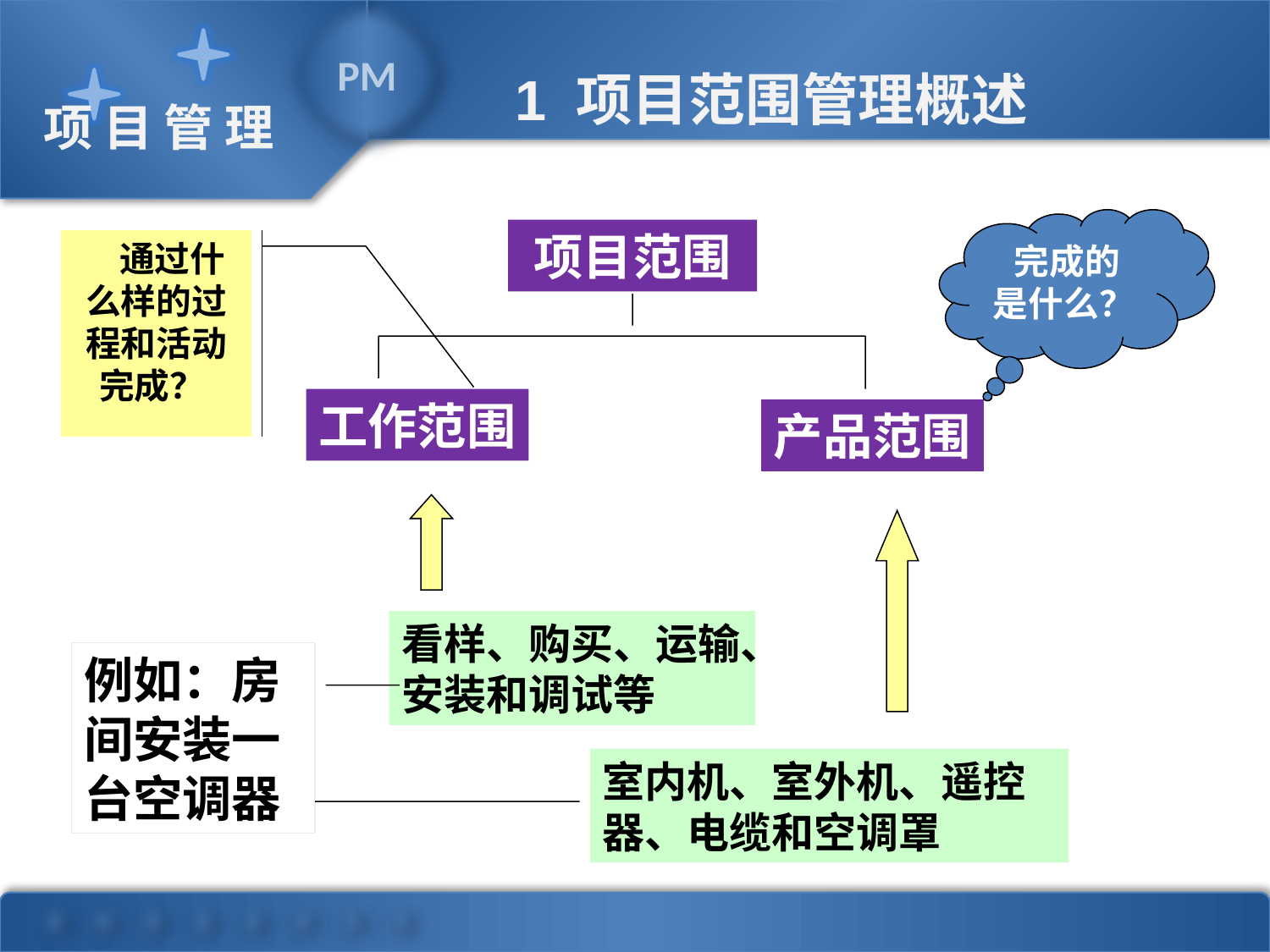

1 项目范围管理概述
完成的
是什么？
项目范围
   通过什么样的过程和活动完成？

工作范围
产品范围

看样、购买、运输、安装和调试等
例如：房间安装一台空调器

室内机、室外机、遥控器、电缆和空调罩